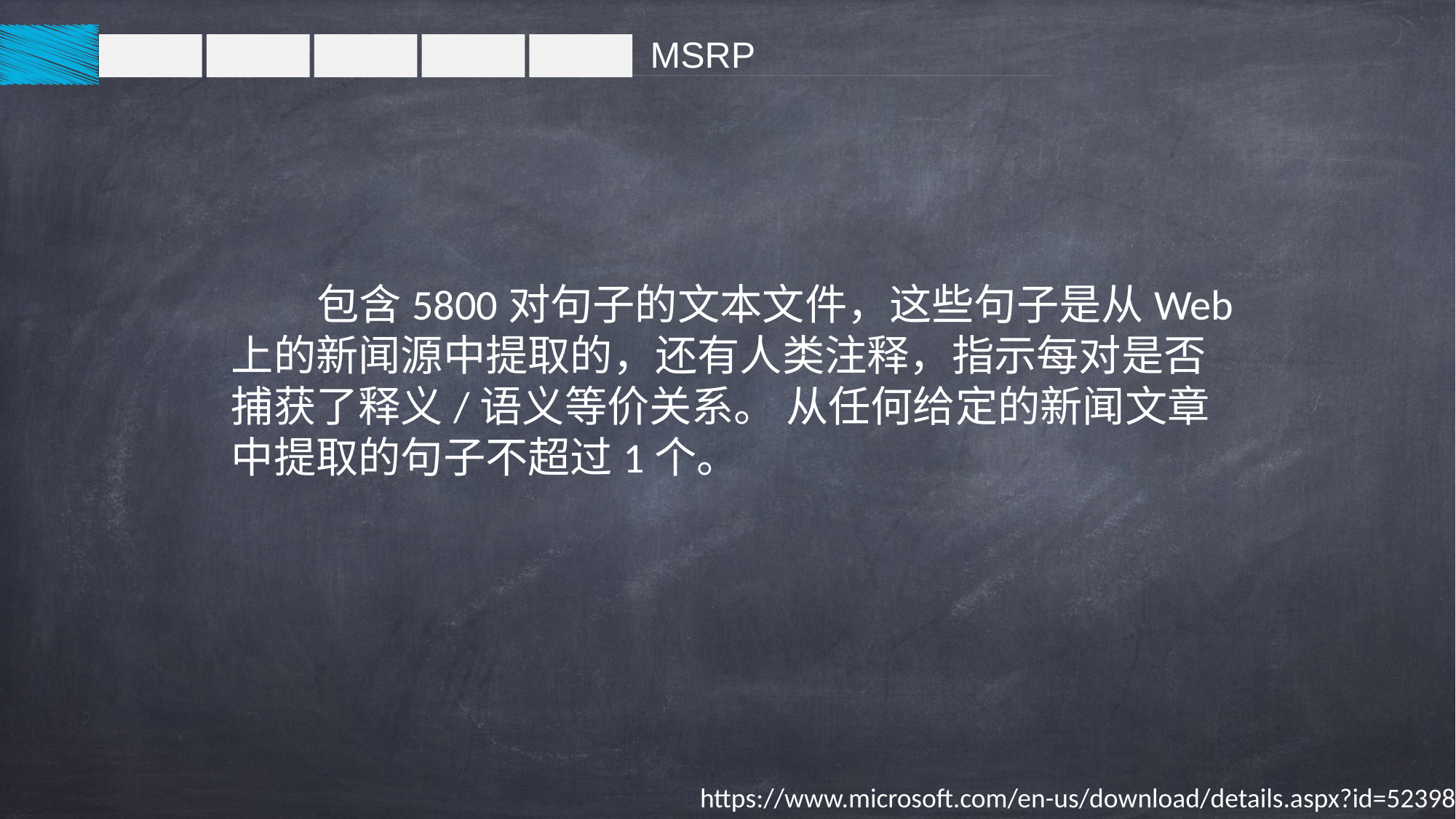

MSRP

        包含5800对句子的文本文件，这些句子是从Web上的新闻源中提取的，还有人类注释，指示每对是否捕获了释义/语义等价关系。 从任何给定的新闻文章中提取的句子不超过1个。
https://www.microsoft.com/en-us/download/details.aspx?id=52398